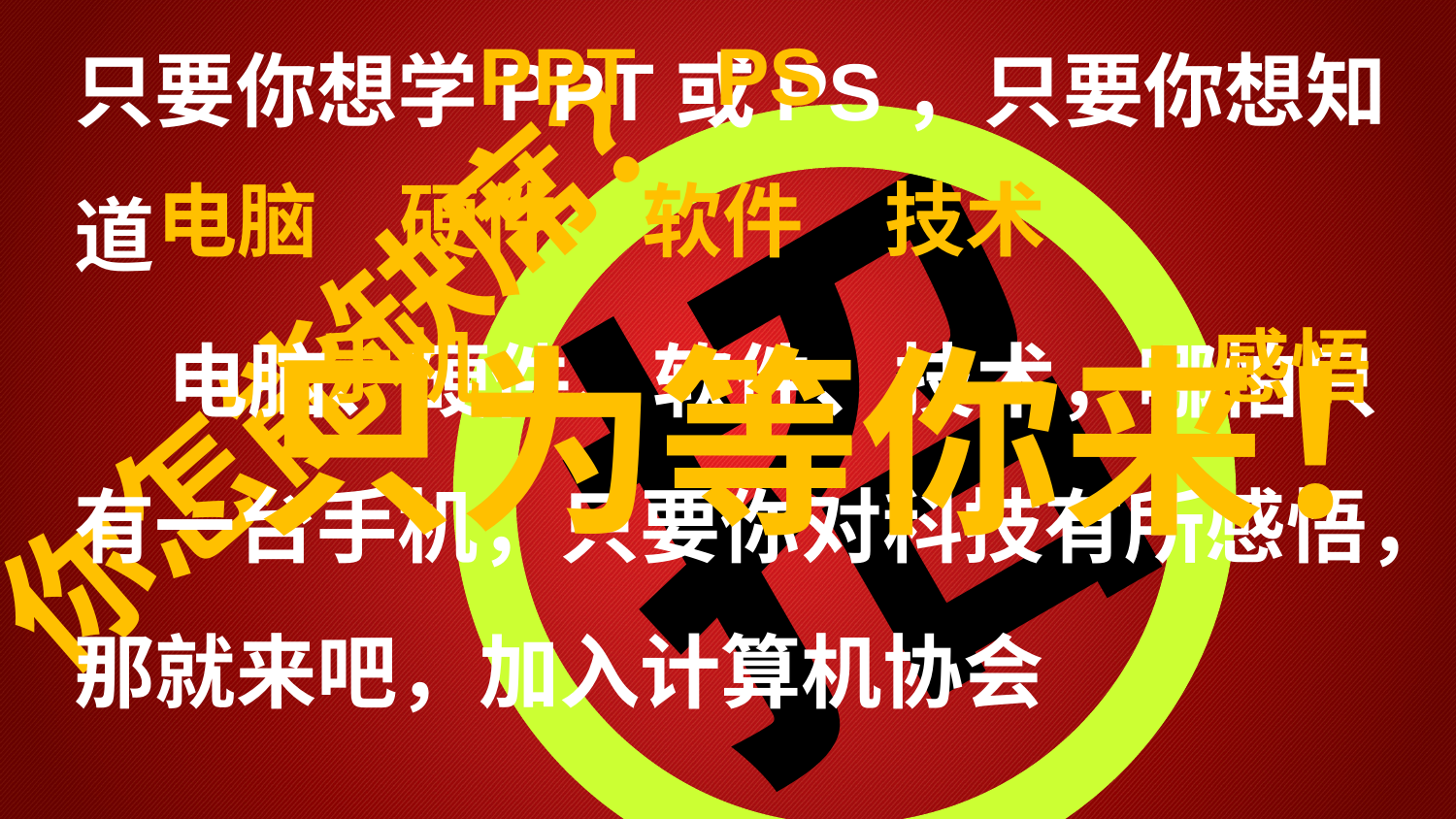

只要你想学PPT或PS，只要你想知道
    电脑、硬件、软件、技术，哪怕只有一台手机，只要你对科技有所感悟，那就来吧，加入计算机协会
PS
PPT

招
技术
硬件
电脑
软件
你怎能缺席？
手机
只为等你来！
感悟